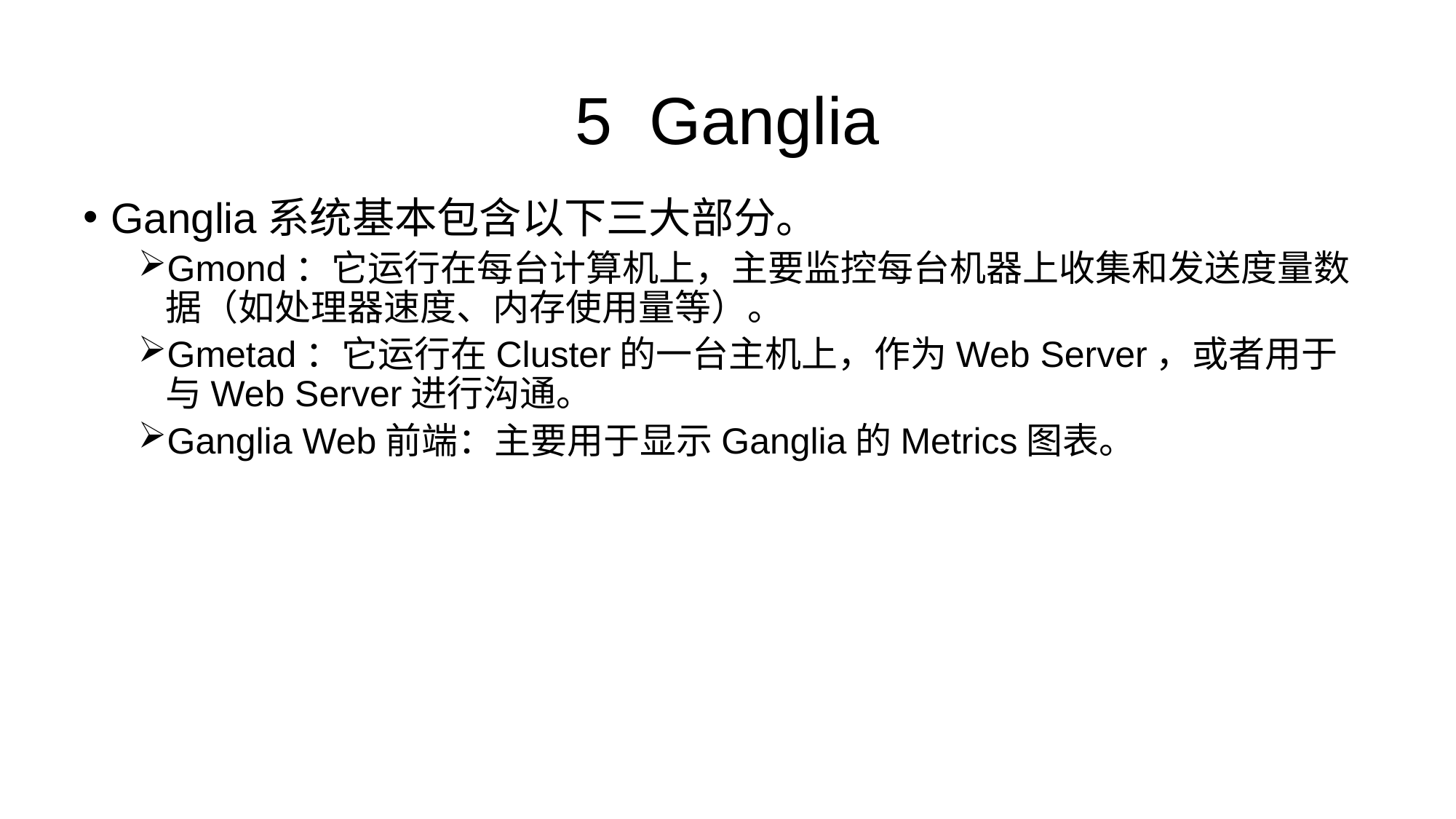

# 5  Ganglia
Ganglia系统基本包含以下三大部分。
Gmond：它运行在每台计算机上，主要监控每台机器上收集和发送度量数据（如处理器速度、内存使用量等）。
Gmetad：它运行在Cluster的一台主机上，作为Web Server，或者用于与Web Server进行沟通。
Ganglia Web前端：主要用于显示Ganglia的Metrics图表。